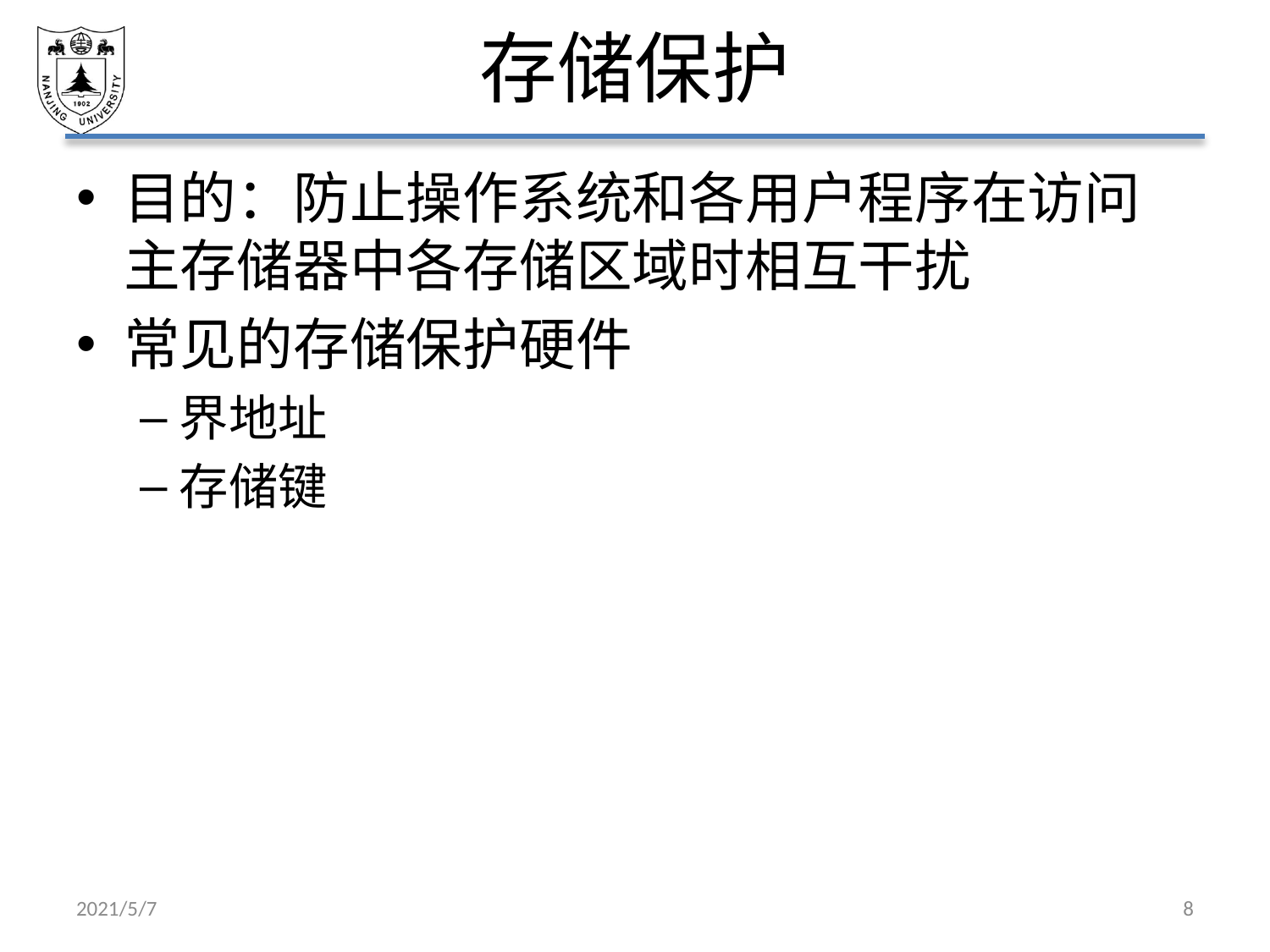

# 存储保护
目的：防止操作系统和各用户程序在访问主存储器中各存储区域时相互干扰
常见的存储保护硬件
界地址
存储键
2021/5/7
8